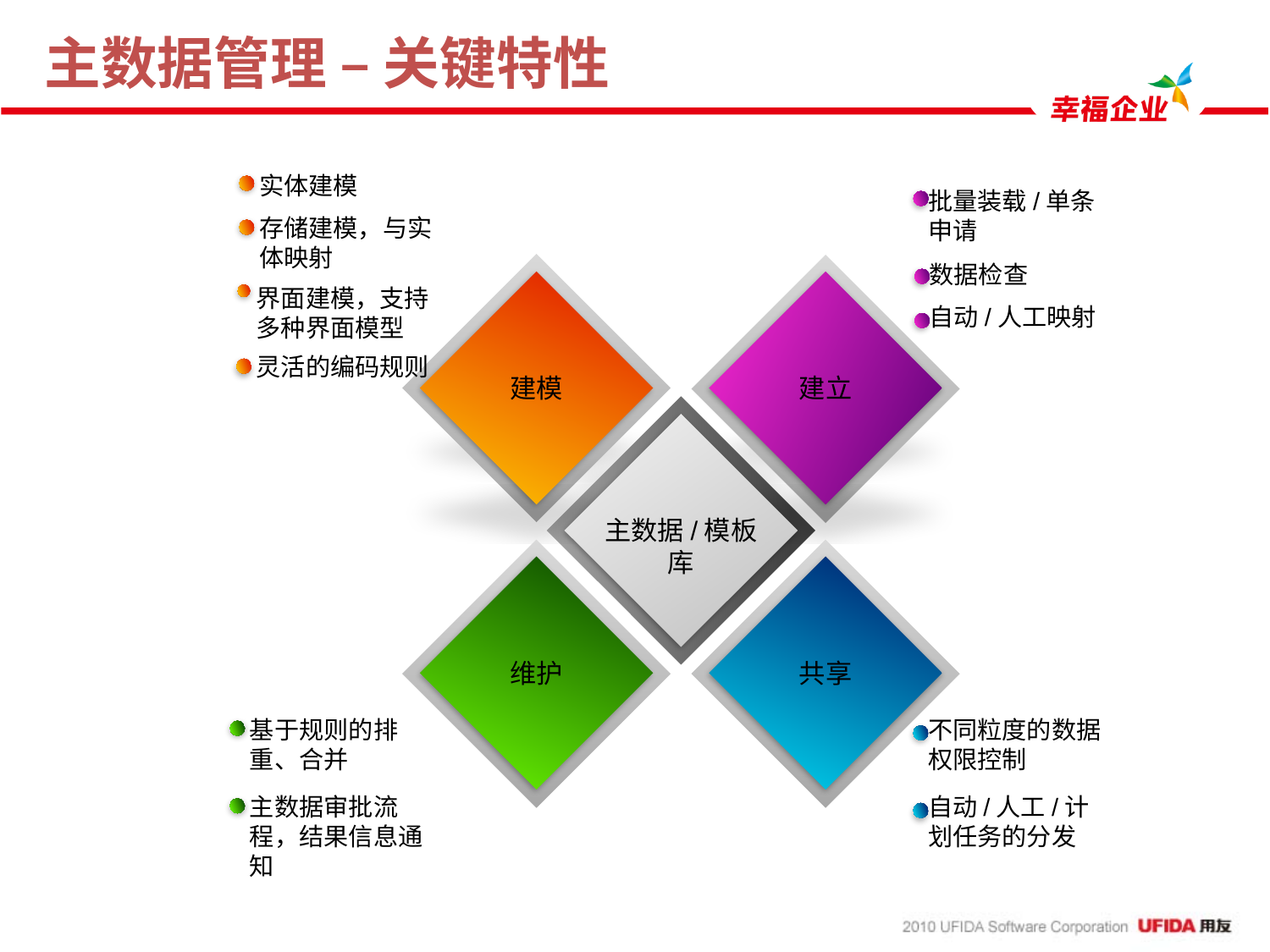

# 主数据管理 – 关键特性
实体建模

批量装载/单条申请

存储建模，与实体映射

数据检查

界面建模，支持多种界面模型

自动/人工映射

灵活的编码规则

建模
建立

主数据/模板库

维护
共享
基于规则的排重、合并

不同粒度的数据权限控制

主数据审批流程，结果信息通知
自动/人工/计划任务的分发